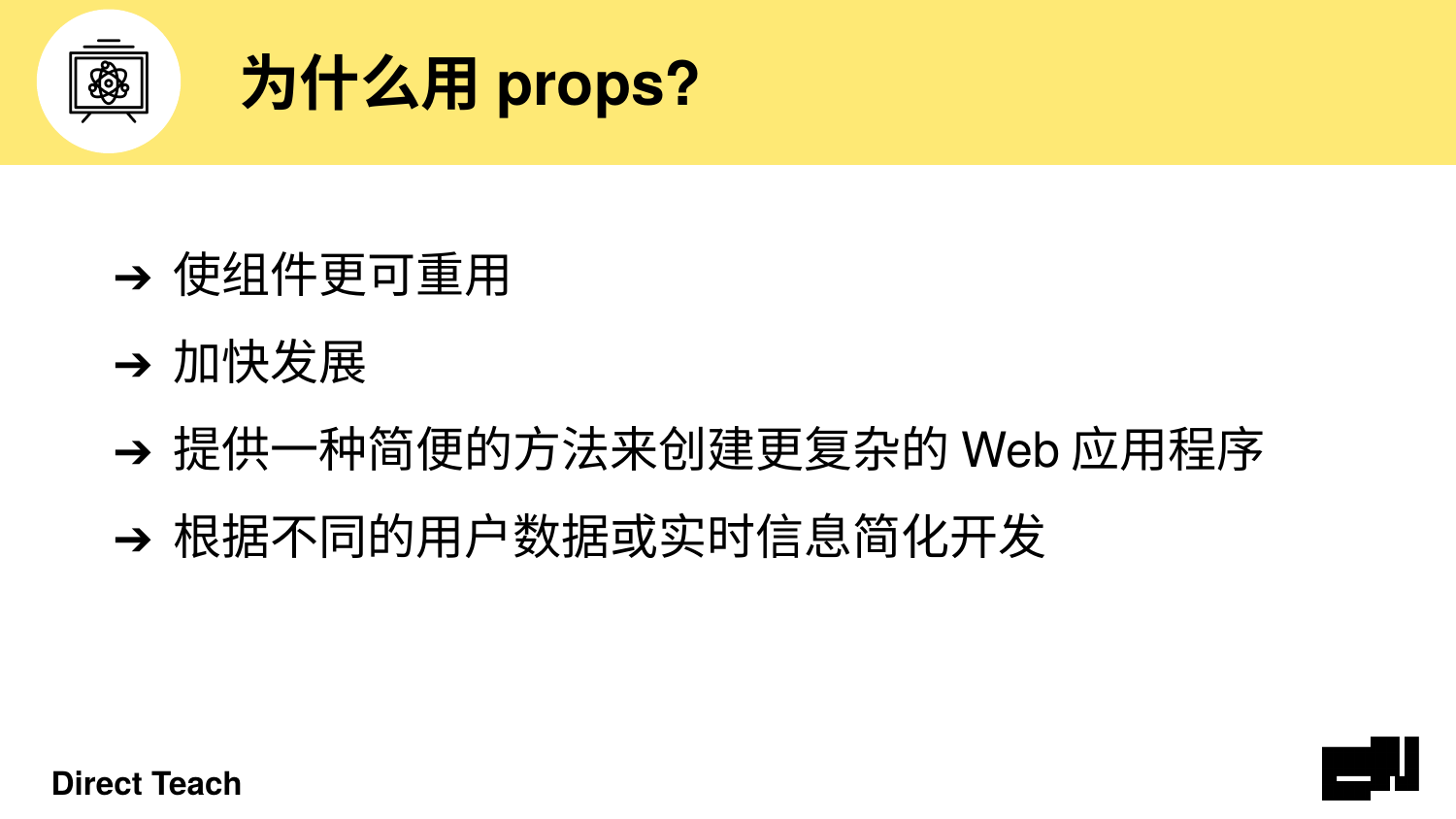

# 为什么用props?
使组件更可重用
加快发展
提供一种简便的方法来创建更复杂的Web应用程序
根据不同的用户数据或实时信息简化开发